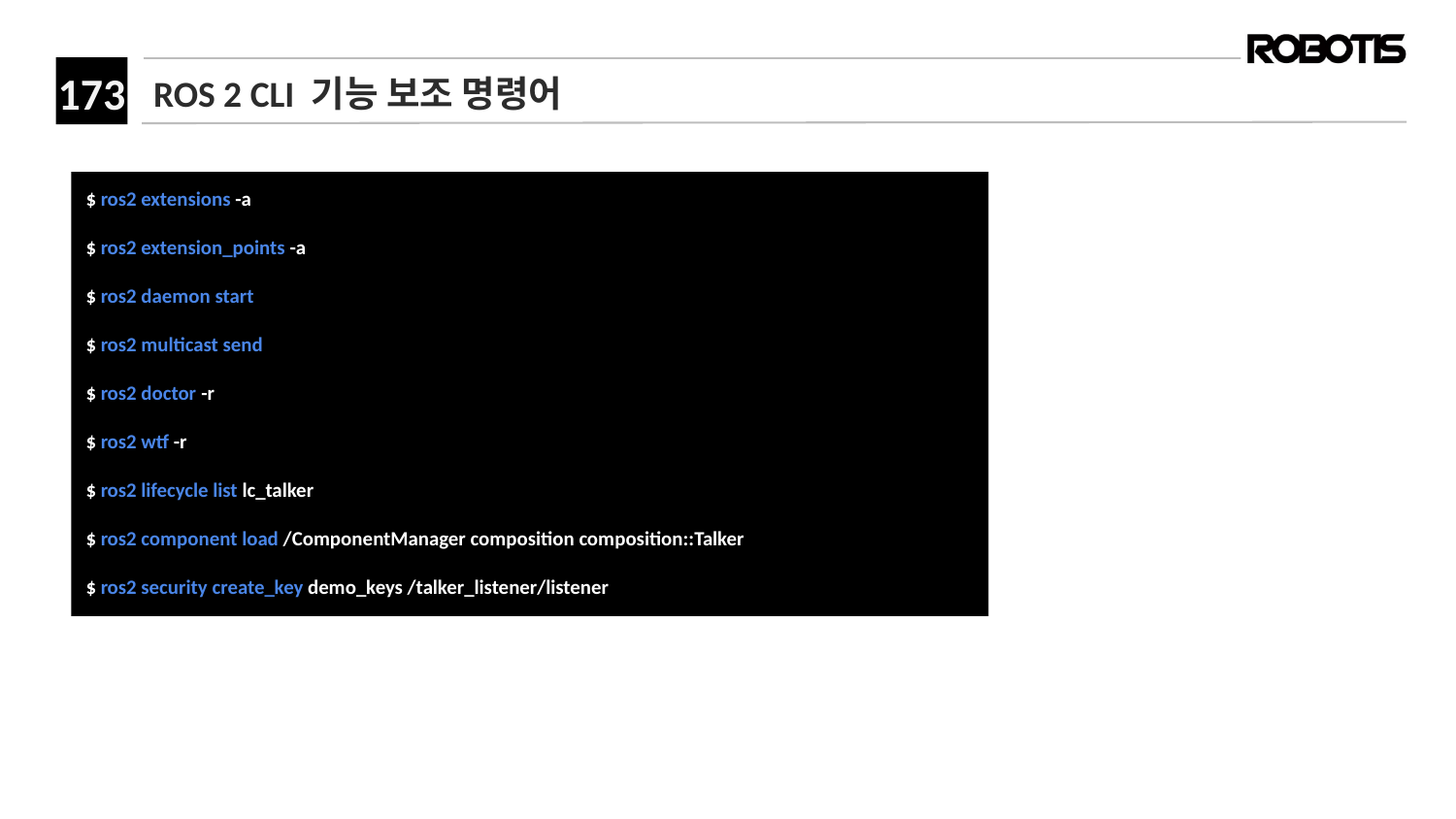

# ROS 2 CLI 기능 보조 명령어
$ ros2 ﻿﻿extensions -a

$ ros2﻿ extension_points -a

$ ros2 ﻿﻿﻿daemon start

$ ros2 ﻿﻿﻿multicast send

$ ros2 ﻿﻿﻿doctor -r

$ ros2 ﻿﻿﻿wtf -r

$ ros2 lifecycle list lc_talker

$ ros2 component load /ComponentManager composition composition::Talker

$ ros2 security ﻿create_key demo_keys /talker_listener/listener